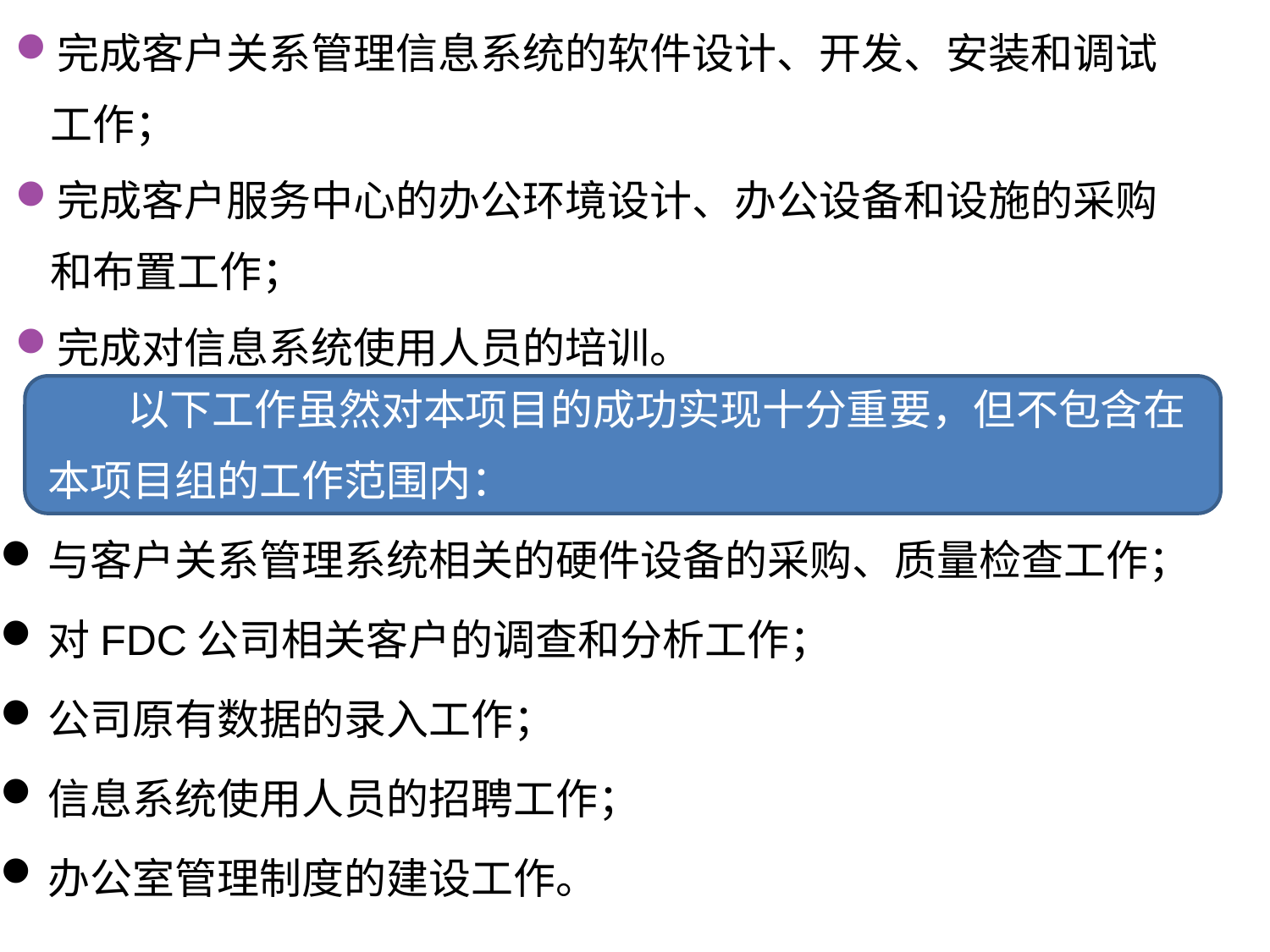

完成客户关系管理信息系统的软件设计、开发、安装和调试工作；
完成客户服务中心的办公环境设计、办公设备和设施的采购和布置工作；
完成对信息系统使用人员的培训。
　　　以下工作虽然对本项目的成功实现十分重要，但不包含在本项目组的工作范围内：
与客户关系管理系统相关的硬件设备的采购、质量检查工作；
对FDC公司相关客户的调查和分析工作；
公司原有数据的录入工作；
信息系统使用人员的招聘工作；
办公室管理制度的建设工作。